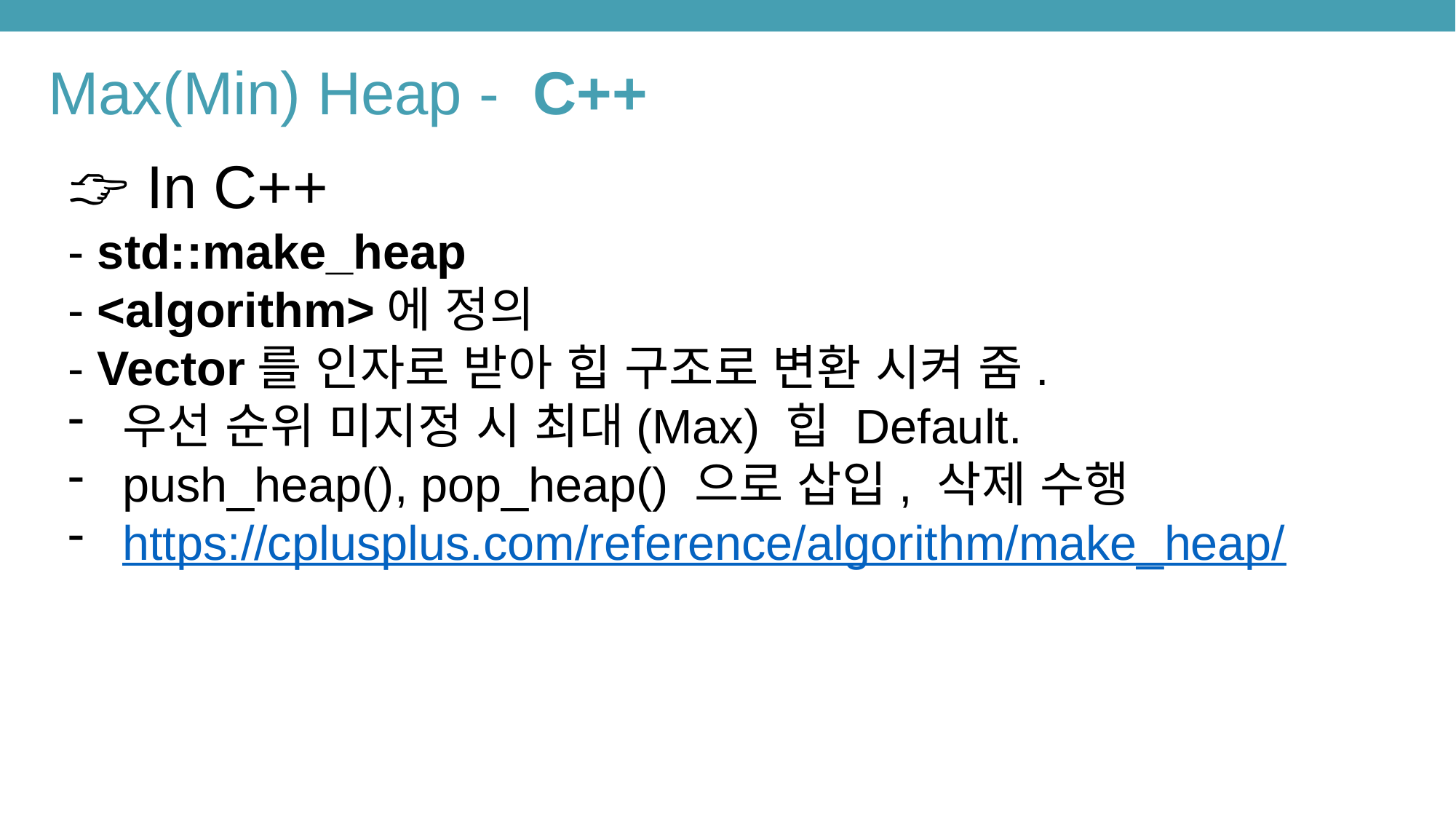

Max(Min) Heap -  C++
👉 In C++
- std::make_heap
- <algorithm>에 정의
- Vector를 인자로 받아 힙 구조로 변환 시켜 줌.
우선 순위 미지정 시 최대(Max) 힙 Default.
push_heap(), pop_heap() 으로 삽입, 삭제 수행
https://cplusplus.com/reference/algorithm/make_heap/